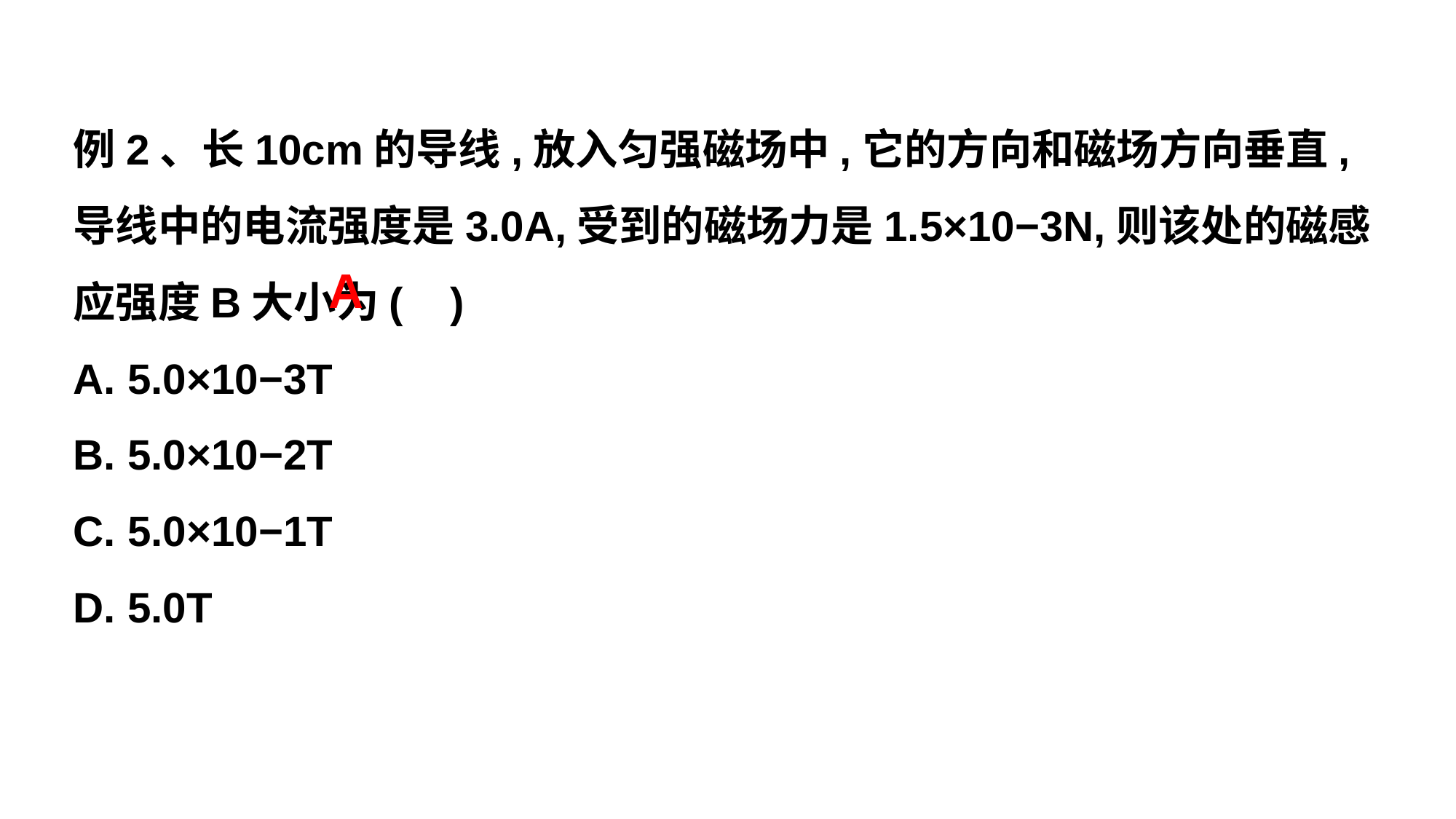

例2、长10cm的导线,放入匀强磁场中,它的方向和磁场方向垂直,导线中的电流强度是3.0A,受到的磁场力是1.5×10−3N,则该处的磁感应强度B大小为(    )
A. 5.0×10−3T
B. 5.0×10−2T
C. 5.0×10−1T
D. 5.0T
A